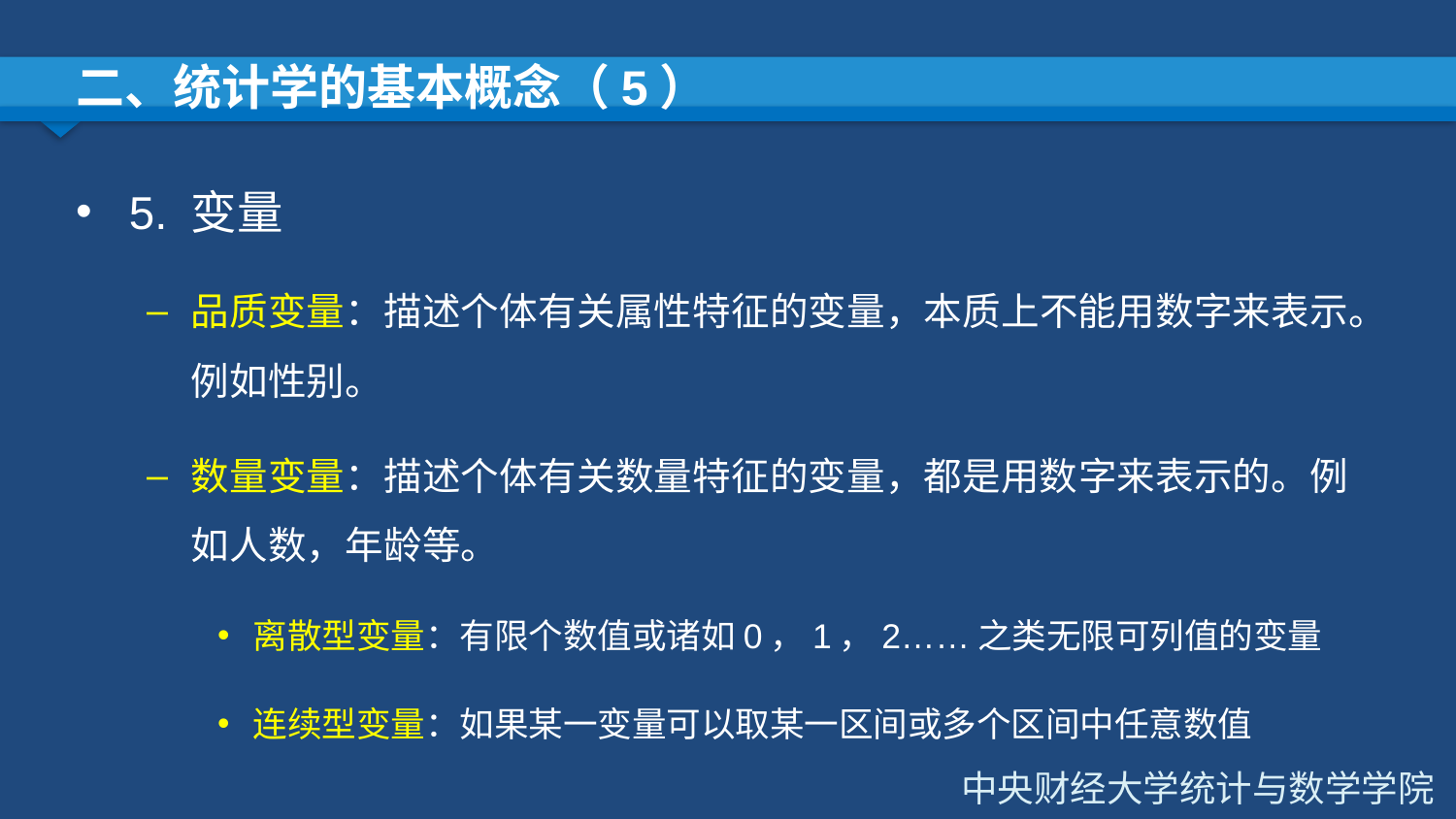

# 二、统计学的基本概念（5）
5. 变量
品质变量：描述个体有关属性特征的变量，本质上不能用数字来表示。例如性别。
数量变量：描述个体有关数量特征的变量，都是用数字来表示的。例如人数，年龄等。
离散型变量：有限个数值或诸如0，1，2……之类无限可列值的变量
连续型变量：如果某一变量可以取某一区间或多个区间中任意数值